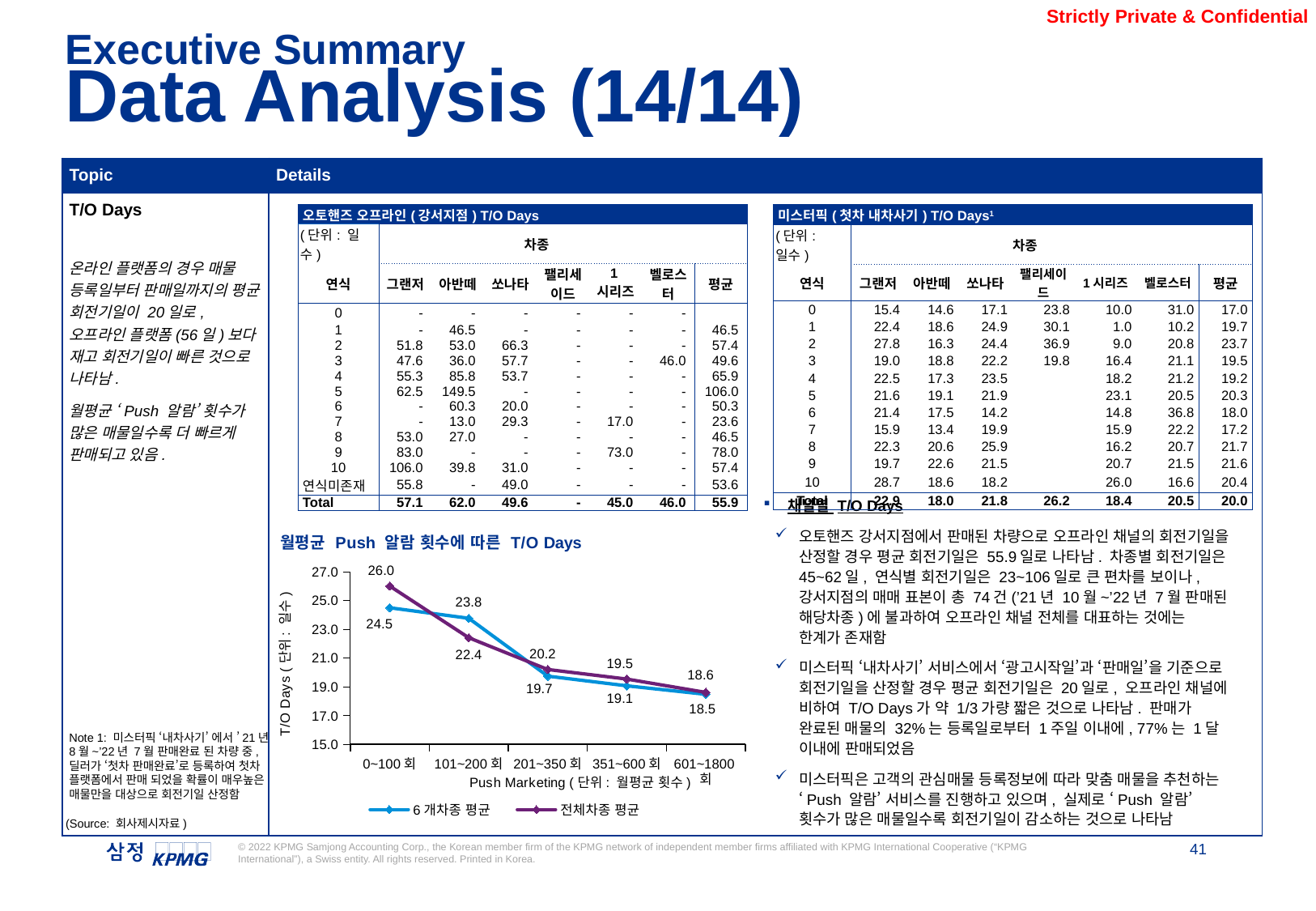

Executive Summary
Data Analysis (14/14)
| Topic | Details |
| --- | --- |
| T/O Days 온라인 플랫폼의 경우 매물 등록일부터 판매일까지의 평균 회전기일이 20일로, 오프라인 플랫폼(56일)보다 재고 회전기일이 빠른 것으로 나타남. 월평균 ‘Push 알람’ 횟수가 많은 매물일수록 더 빠르게 판매되고 있음. |  |
| 미스터픽(첫차 내차사기) T/O Days1 |  |  |  |  |  |  |  |
| --- | --- | --- | --- | --- | --- | --- | --- |
| (단위: 일수) | 차종 |  |  |  |  |  |  |
| 연식 | 그랜저 | 아반떼 | 쏘나타 | 팰리세이드 | 1시리즈 | 벨로스터 | 평균 |
| 0 | 15.4 | 14.6 | 17.1 | 23.8 | 10.0 | 31.0 | 17.0 |
| 1 | 22.4 | 18.6 | 24.9 | 30.1 | 1.0 | 10.2 | 19.7 |
| 2 | 27.8 | 16.3 | 24.4 | 36.9 | 9.0 | 20.8 | 23.7 |
| 3 | 19.0 | 18.8 | 22.2 | 19.8 | 16.4 | 21.1 | 19.5 |
| 4 | 22.5 | 17.3 | 23.5 |  | 18.2 | 21.2 | 19.2 |
| 5 | 21.6 | 19.1 | 21.9 |  | 23.1 | 20.5 | 20.3 |
| 6 | 21.4 | 17.5 | 14.2 |  | 14.8 | 36.8 | 18.0 |
| 7 | 15.9 | 13.4 | 19.9 |  | 15.9 | 22.2 | 17.2 |
| 8 | 22.3 | 20.6 | 25.9 |  | 16.2 | 20.7 | 21.7 |
| 9 | 19.7 | 22.6 | 21.5 |  | 20.7 | 21.5 | 21.6 |
| 10 | 28.7 | 18.6 | 18.2 |  | 26.0 | 16.6 | 20.4 |
| Total | 22.9 | 18.0 | 21.8 | 26.2 | 18.4 | 20.5 | 20.0 |
| 오토핸즈 오프라인(강서지점) T/O Days |  |  |  |  |  |  |  |
| --- | --- | --- | --- | --- | --- | --- | --- |
| (단위: 일수) | 차종 |  |  |  |  |  |  |
| 연식 | 그랜저 | 아반떼 | 쏘나타 | 팰리세이드 | 1시리즈 | 벨로스터 | 평균 |
| 0 | - | - | - | - | - | - |  |
| 1 | - | 46.5 | - | - | - | - | 46.5 |
| 2 | 51.8 | 53.0 | 66.3 | - | - | - | 57.4 |
| 3 | 47.6 | 36.0 | 57.7 | - | - | 46.0 | 49.6 |
| 4 | 55.3 | 85.8 | 53.7 | - | - | - | 65.9 |
| 5 | 62.5 | 149.5 | - | - | - | - | 106.0 |
| 6 | - | 60.3 | 20.0 | - | - | - | 50.3 |
| 7 | - | 13.0 | 29.3 | - | 17.0 | - | 23.6 |
| 8 | 53.0 | 27.0 | - | - | - | - | 46.5 |
| 9 | 83.0 | - | - | - | 73.0 | - | 78.0 |
| 10 | 106.0 | 39.8 | 31.0 | - | - | - | 57.4 |
| 연식미존재 | 55.8 | - | 49.0 | - | - | - | 53.6 |
| Total | 57.1 | 62.0 | 49.6 | - | 45.0 | 46.0 | 55.9 |
채널별 T/O Days
오토핸즈 강서지점에서 판매된 차량으로 오프라인 채널의 회전기일을 산정할 경우 평균 회전기일은 55.9일로 나타남. 차종별 회전기일은 45~62일, 연식별 회전기일은 23~106일로 큰 편차를 보이나, 강서지점의 매매 표본이 총 74건(’21년 10월~’22년 7월 판매된 해당차종)에 불과하여 오프라인 채널 전체를 대표하는 것에는 한계가 존재함
미스터픽 ‘내차사기’ 서비스에서 ‘광고시작일’과 ‘판매일’을 기준으로 회전기일을 산정할 경우 평균 회전기일은 20일로, 오프라인 채널에 비하여 T/O Days가 약 1/3가량 짧은 것으로 나타남. 판매가 완료된 매물의 32%는 등록일로부터 1주일 이내에, 77%는 1달 이내에 판매되었음
미스터픽은 고객의 관심매물 등록정보에 따라 맞춤 매물을 추천하는 ‘Push 알람’ 서비스를 진행하고 있으며, 실제로 ‘Push 알람’ 횟수가 많은 매물일수록 회전기일이 감소하는 것으로 나타남

### Chart: 월평균 Push 알람 횟수에 따른 T/O Days

| Category | 6개차종 평균 | 전체차종 평균 |
|---|---|---|
| 0~100회 | 24.50390625 | 26.012286484866646 |
| 101~200회 | 23.771855010660982 | 22.417572463768117 |
| 201~350회 | 19.739506172839505 | 20.206852791878173 |
| 351~600회 | 19.066666666666666 | 19.536726272352134 |
| 601~1800회 | 18.47433774834437 | 18.608708708708708 |
Note 1: 미스터픽 ‘내차사기’ 에서 ’21년 8월~’22년 7월 판매완료 된 차량 중, 딜러가 ‘첫차 판매완료’로 등록하여 첫차 플랫폼에서 판매 되었을 확률이 매우높은 매물만을 대상으로 회전기일 산정함
(Source: 회사제시자료)